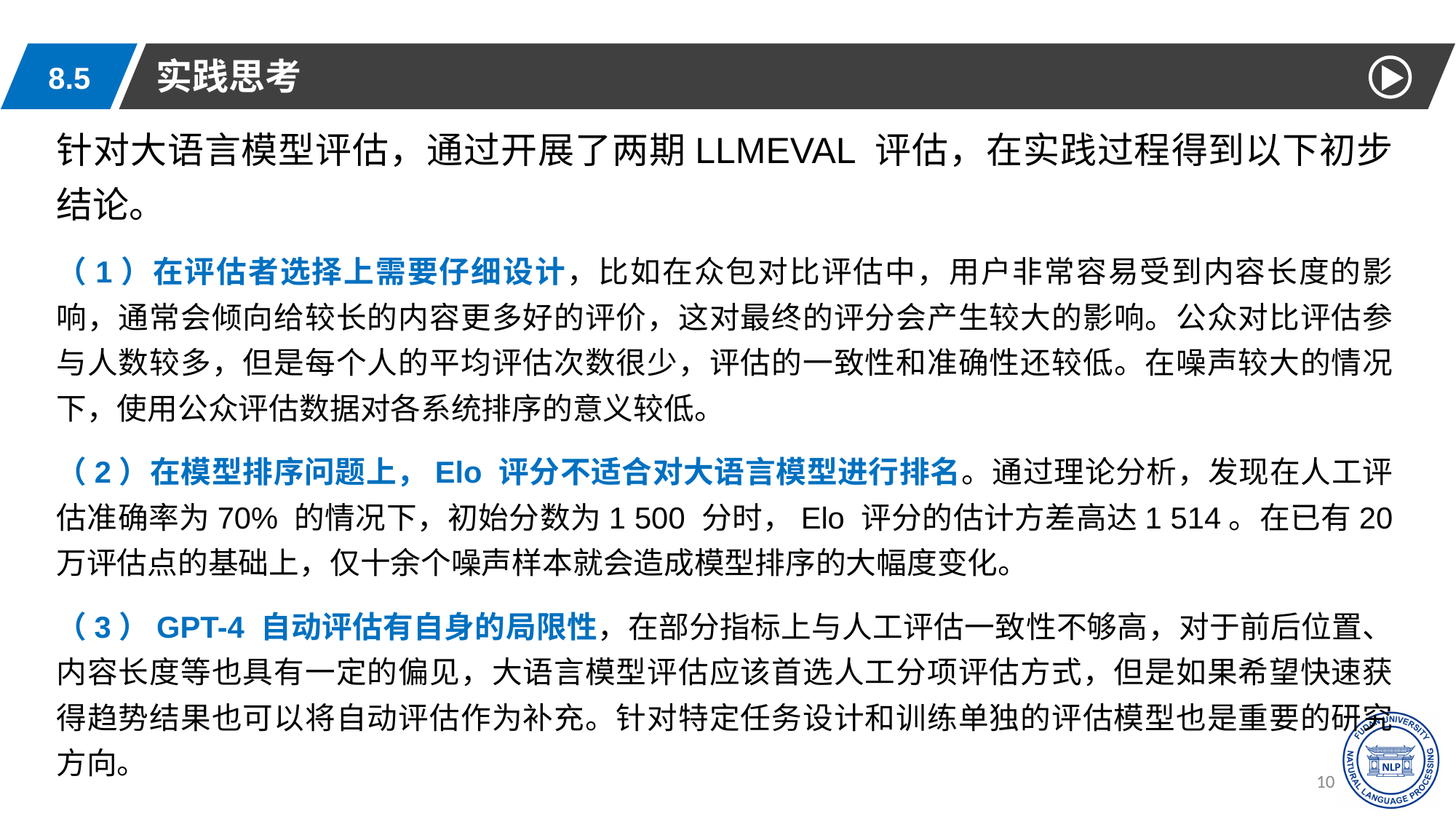

实践思考

8.5

针对大语言模型评估，通过开展了两期LLMEVAL 评估，在实践过程得到以下初步结论。
（1）在评估者选择上需要仔细设计，比如在众包对比评估中，用户非常容易受到内容长度的影响，通常会倾向给较长的内容更多好的评价，这对最终的评分会产生较大的影响。公众对比评估参与人数较多，但是每个人的平均评估次数很少，评估的一致性和准确性还较低。在噪声较大的情况下，使用公众评估数据对各系统排序的意义较低。
（2）在模型排序问题上，Elo 评分不适合对大语言模型进行排名。通过理论分析，发现在人工评估准确率为70% 的情况下，初始分数为1 500 分时，Elo 评分的估计方差高达1 514。在已有20 万评估点的基础上，仅十余个噪声样本就会造成模型排序的大幅度变化。
（3）GPT-4 自动评估有自身的局限性，在部分指标上与人工评估一致性不够高，对于前后位置、内容长度等也具有一定的偏见，大语言模型评估应该首选人工分项评估方式，但是如果希望快速获得趋势结果也可以将自动评估作为补充。针对特定任务设计和训练单独的评估模型也是重要的研究方向。
109